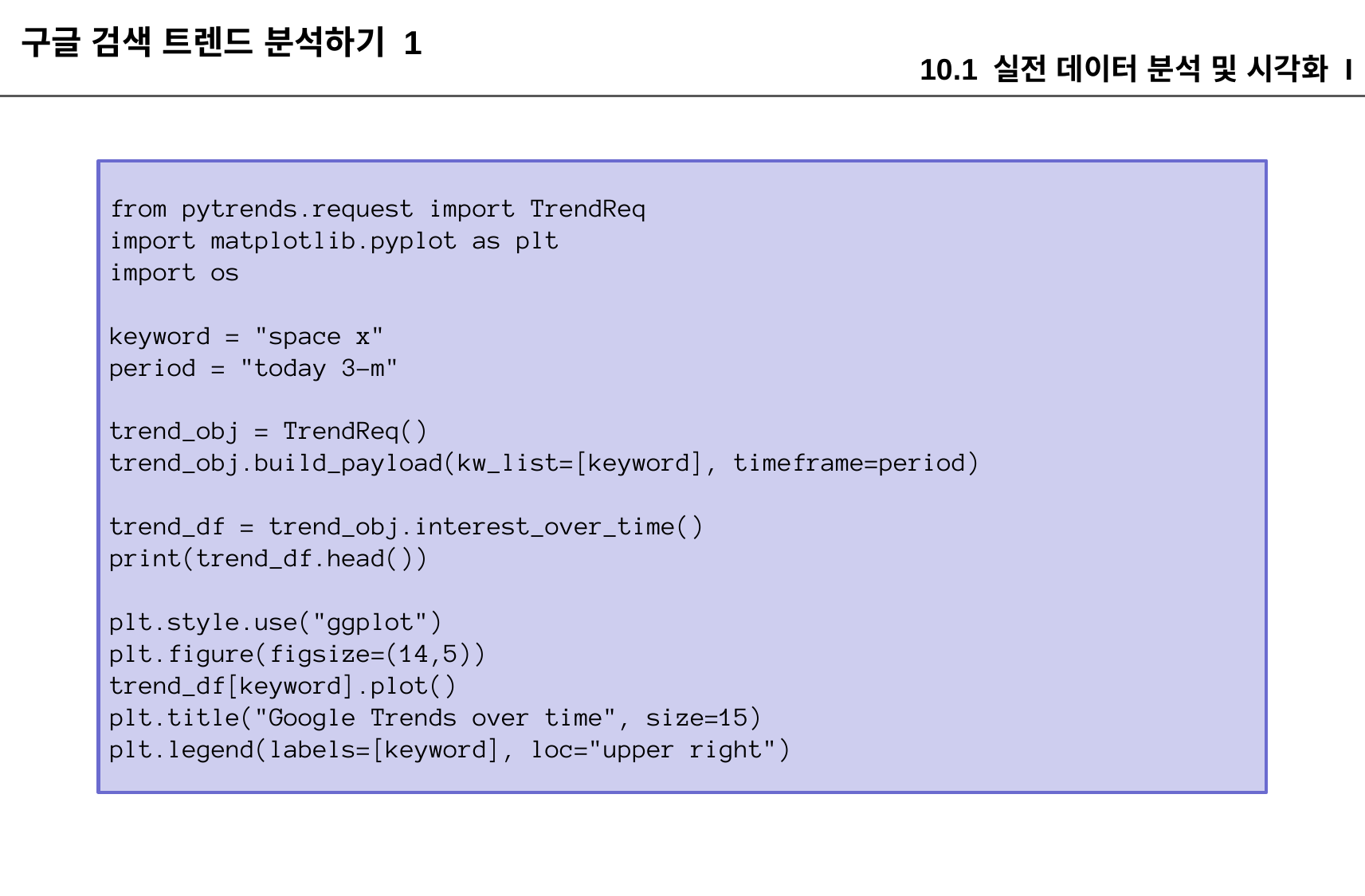

구글 검색 트렌드 분석하기 1
10.1 실전 데이터 분석 및 시각화 I
from pytrends.request import TrendReq
import matplotlib.pyplot as plt
import os

keyword = "space x"
period = "today 3-m"

trend_obj = TrendReq()
trend_obj.build_payload(kw_list=[keyword], timeframe=period)

trend_df = trend_obj.interest_over_time()
print(trend_df.head())

plt.style.use("ggplot")
plt.figure(figsize=(14,5))
trend_df[keyword].plot()
plt.title("Google Trends over time", size=15)
plt.legend(labels=[keyword], loc="upper right")